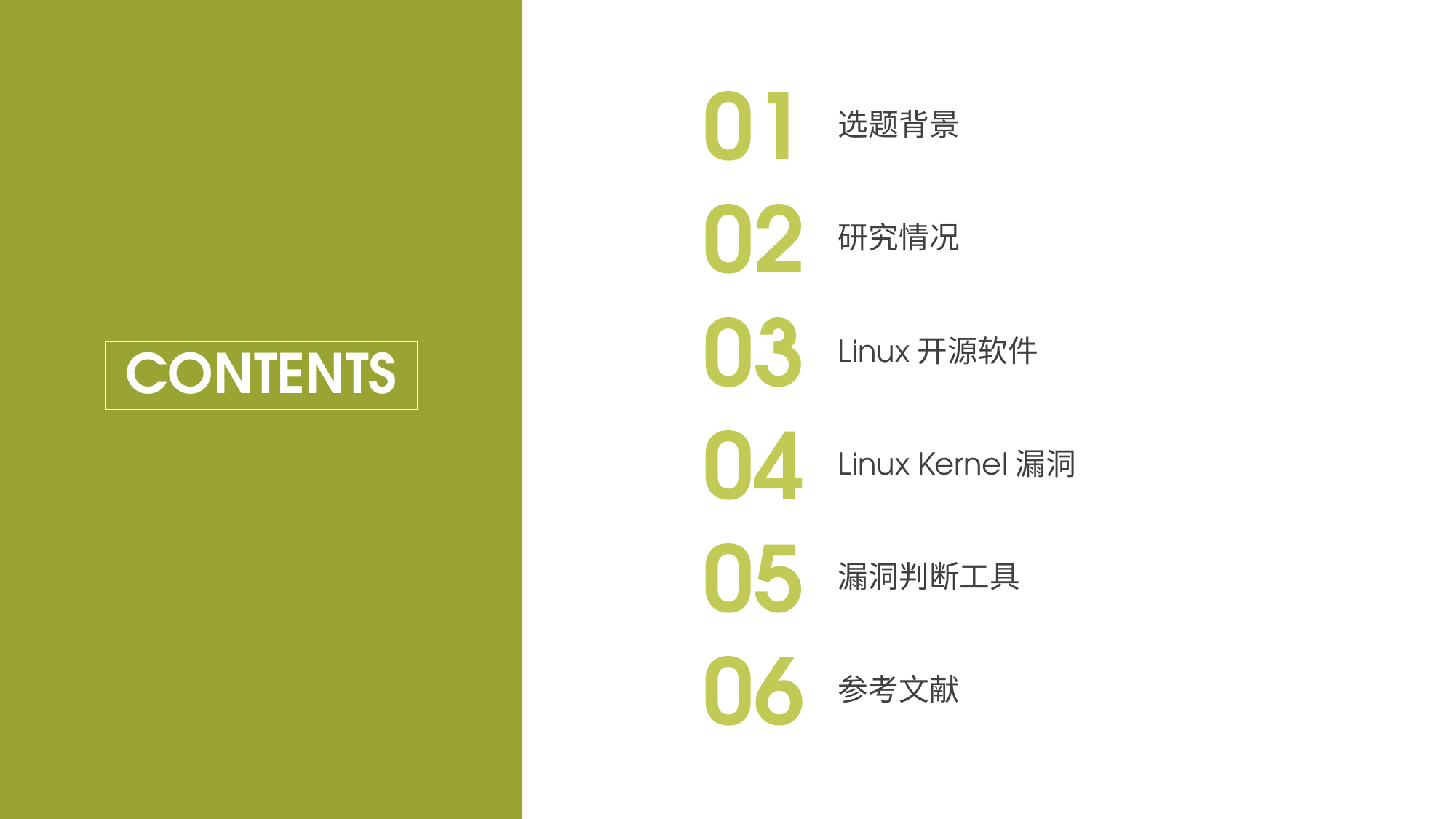

01
选题背景
02
研究情况
03
Linux开源软件
CONTENTS
04
Linux Kernel漏洞
05
漏洞判断工具
06
参考文献